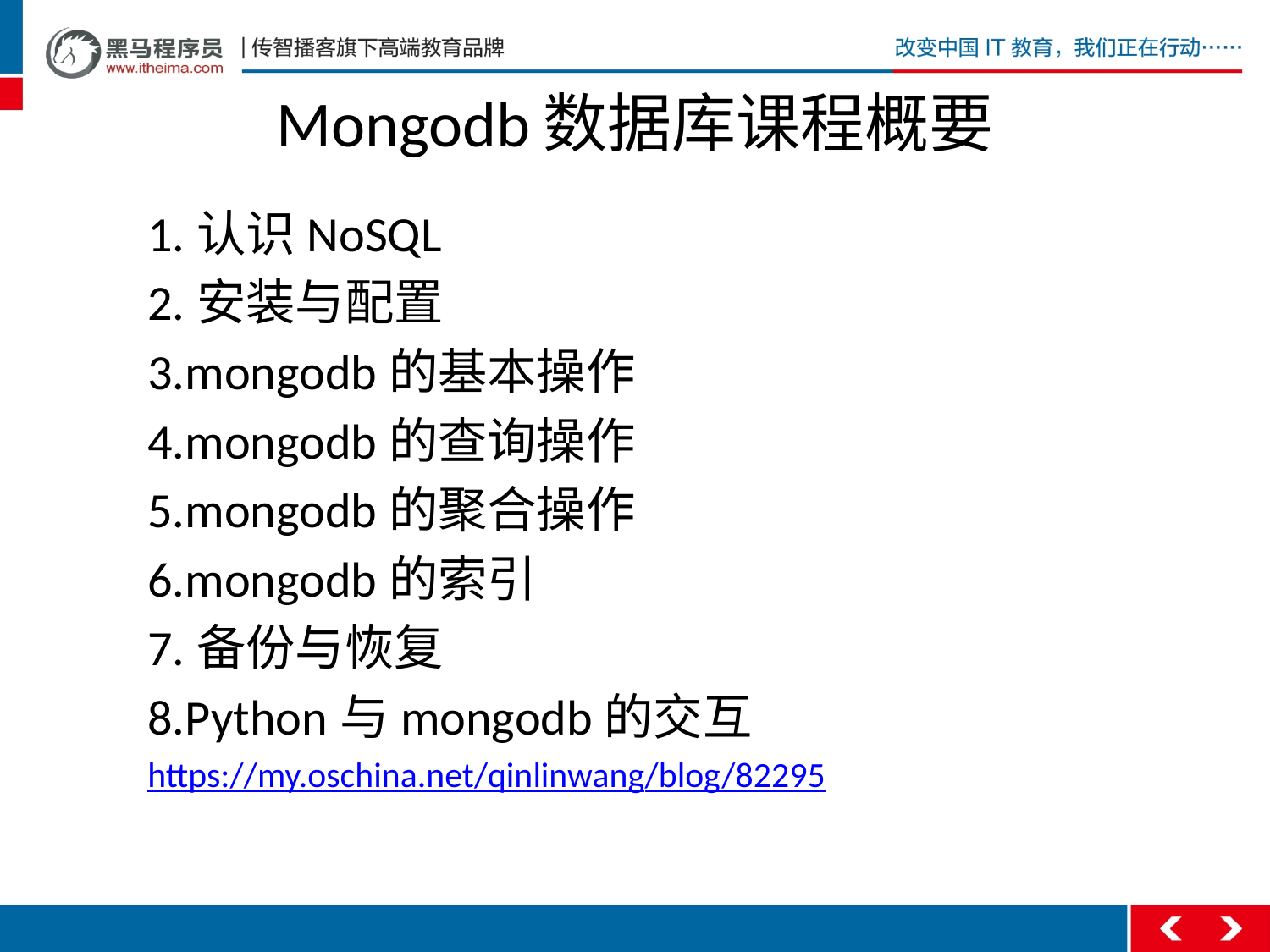

# Mongodb数据库课程概要
1.认识NoSQL
2.安装与配置
3.mongodb的基本操作
4.mongodb的查询操作
5.mongodb的聚合操作
6.mongodb的索引
7.备份与恢复
8.Python与mongodb的交互
https://my.oschina.net/qinlinwang/blog/82295